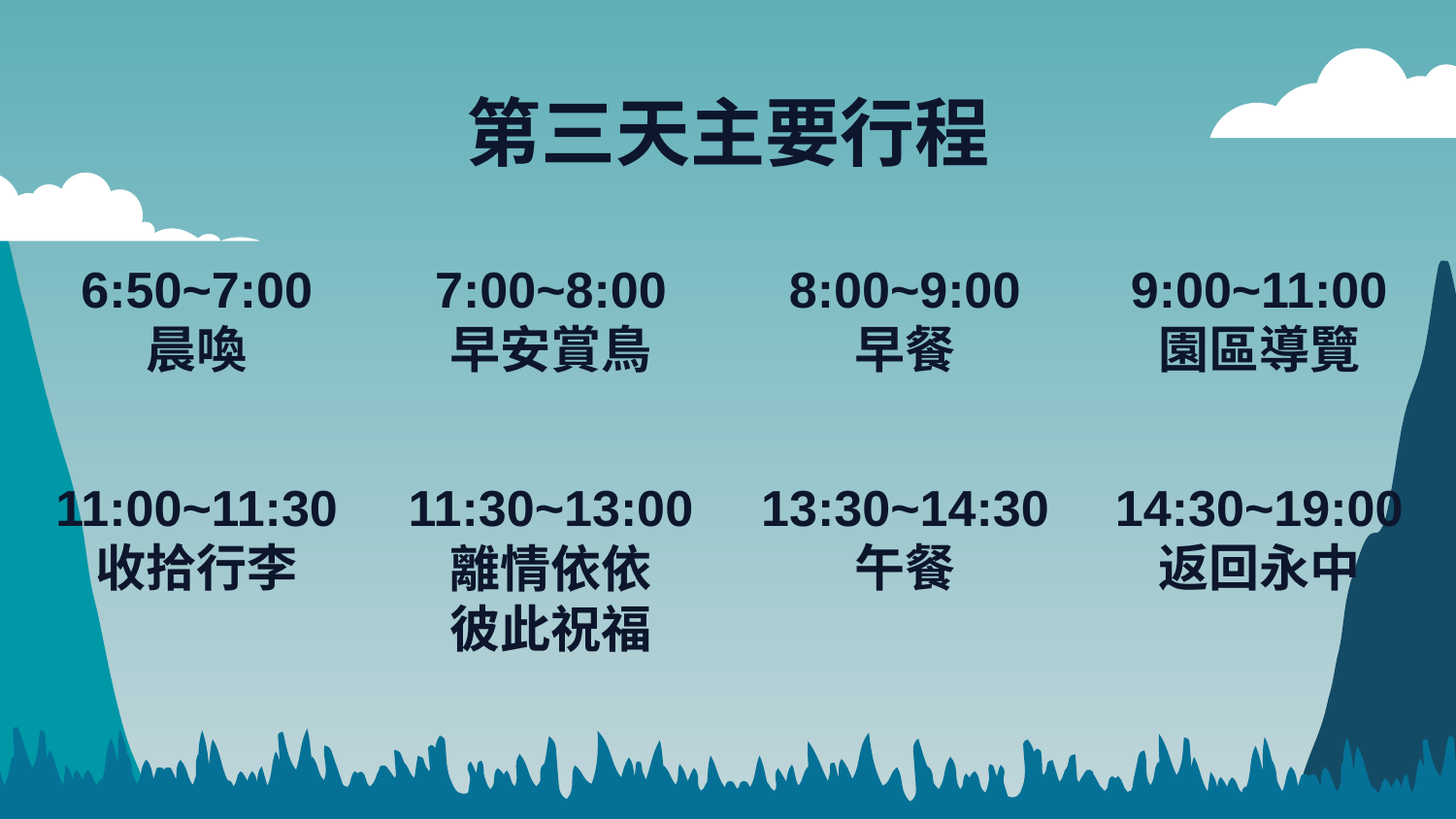

# 第三天主要行程

6:50~7:00
晨喚
7:00~8:00
早安賞鳥
9:00~11:00
園區導覽
8:00~9:00
早餐
11:00~11:30
收拾行李
11:30~13:00
離情依依
彼此祝福
13:30~14:30
午餐
14:30~19:00
返回永中